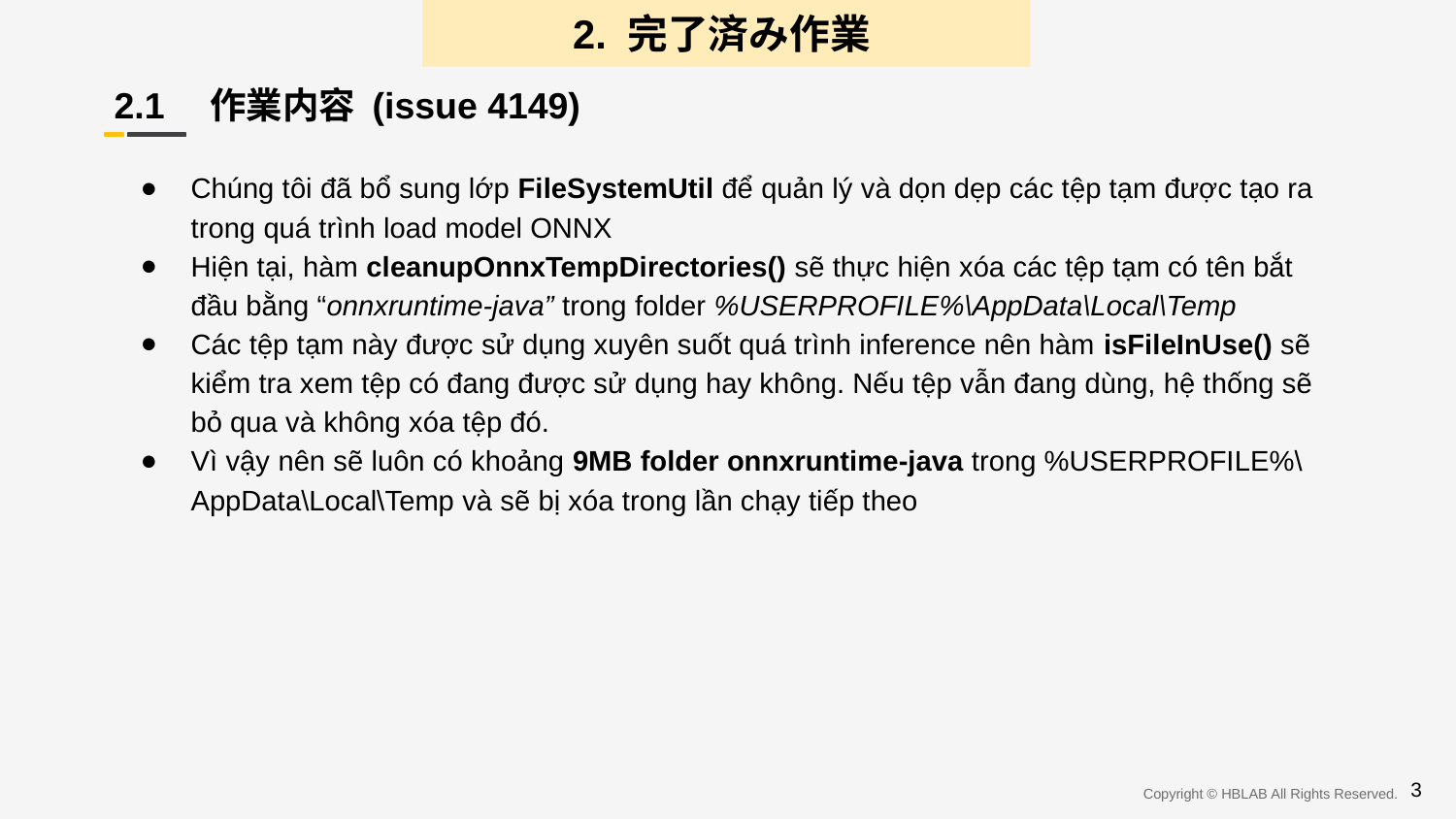

2. 完了済み作業
2.1　作業内容 (issue 4149)
Chúng tôi đã bổ sung lớp FileSystemUtil để quản lý và dọn dẹp các tệp tạm được tạo ra trong quá trình load model ONNX
Hiện tại, hàm cleanupOnnxTempDirectories() sẽ thực hiện xóa các tệp tạm có tên bắt đầu bằng “onnxruntime-java” trong folder %USERPROFILE%\AppData\Local\Temp
Các tệp tạm này được sử dụng xuyên suốt quá trình inference nên hàm isFileInUse() sẽ kiểm tra xem tệp có đang được sử dụng hay không. Nếu tệp vẫn đang dùng, hệ thống sẽ bỏ qua và không xóa tệp đó.
Vì vậy nên sẽ luôn có khoảng 9MB folder onnxruntime-java trong %USERPROFILE%\AppData\Local\Temp và sẽ bị xóa trong lần chạy tiếp theo
3